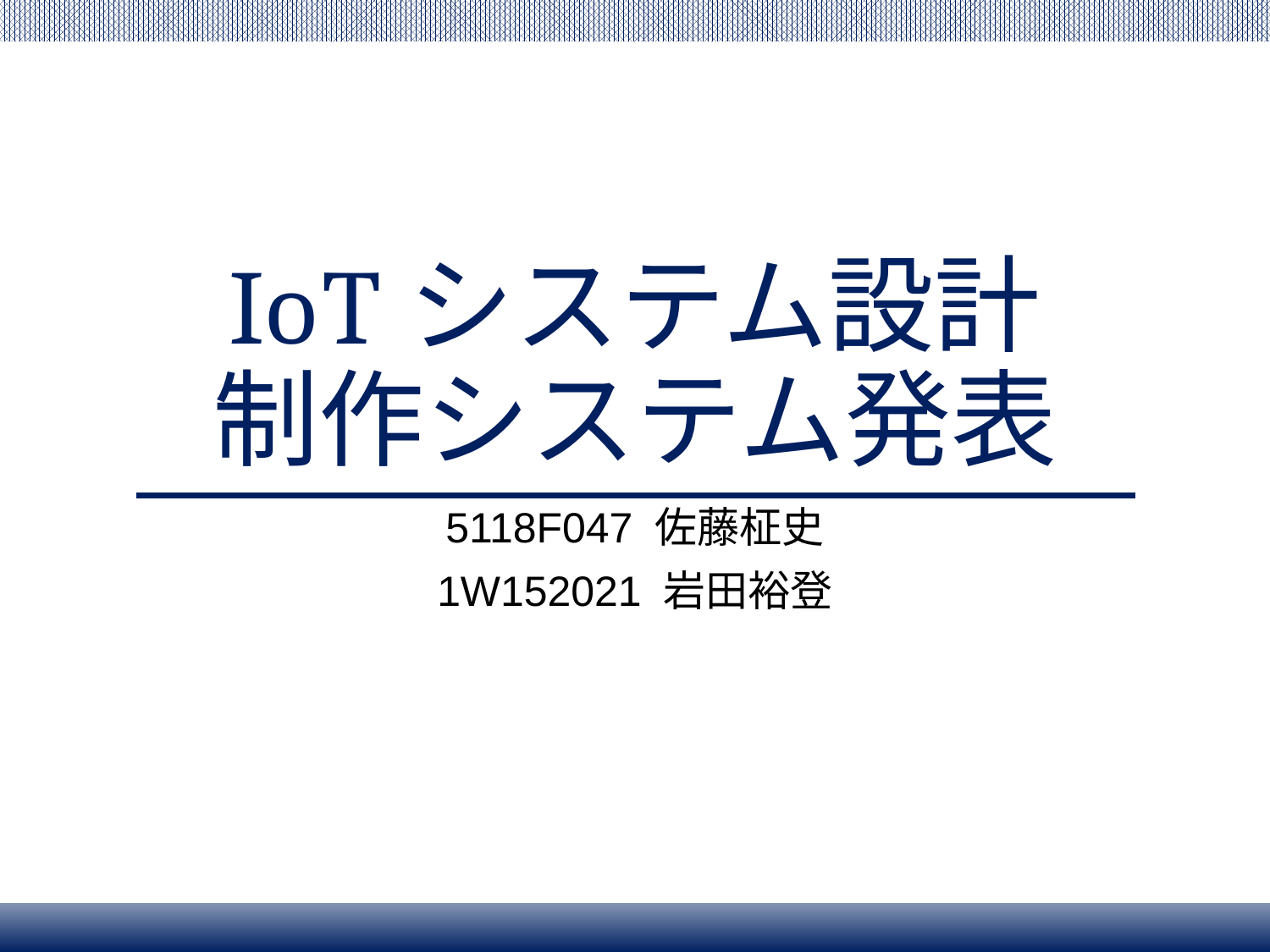

# IoTシステム設計 制作システム発表
5118F047 佐藤柾史
1W152021 岩田裕登